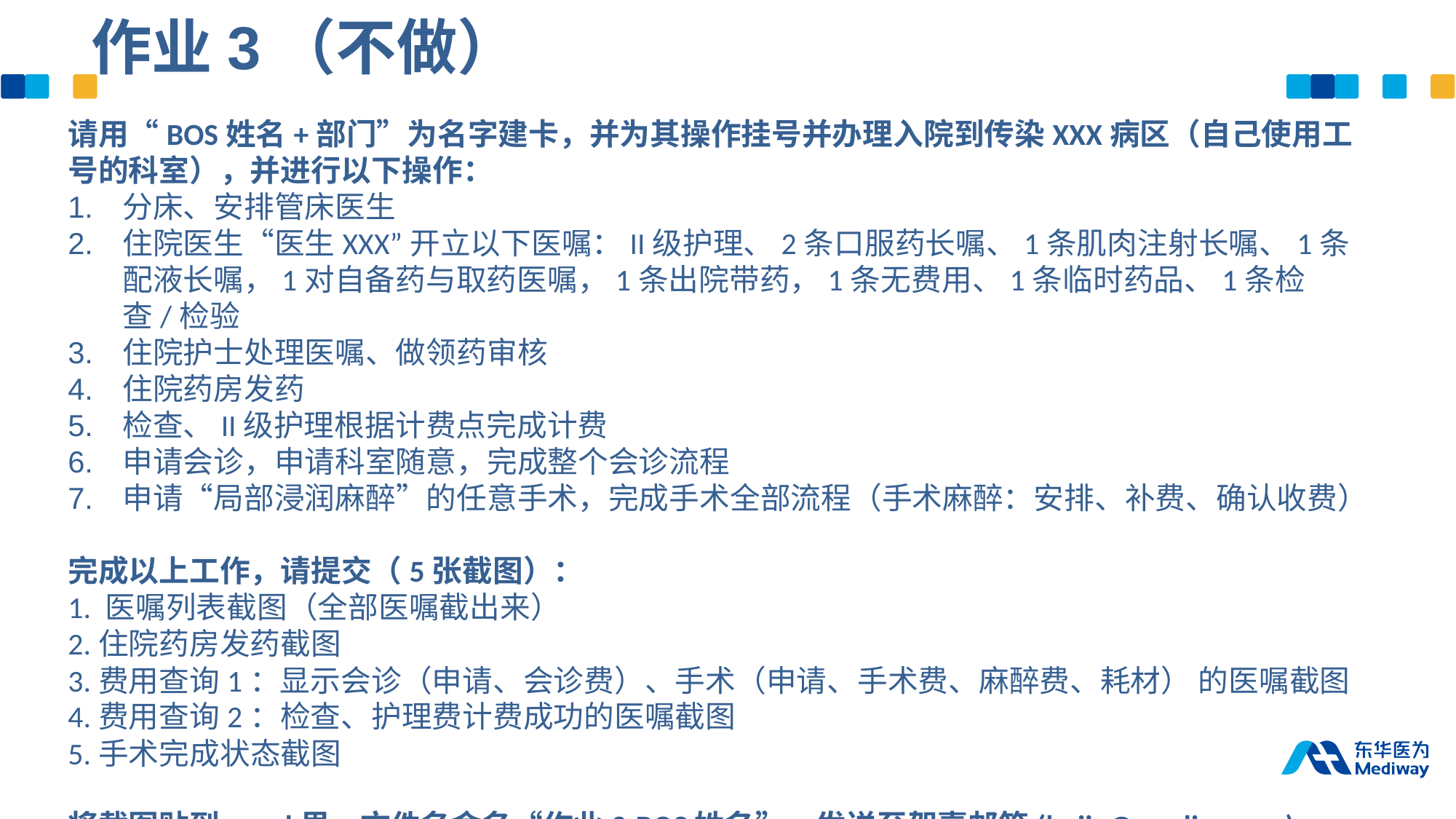

作业3（不做）
请用“BOS姓名+部门”为名字建卡，并为其操作挂号并办理入院到传染XXX病区（自己使用工号的科室），并进行以下操作：
分床、安排管床医生
住院医生“医生XXX”开立以下医嘱：II级护理、2条口服药长嘱、1条肌肉注射长嘱、1条配液长嘱，1对自备药与取药医嘱，1条出院带药，1条无费用、1条临时药品、1条检查/检验
住院护士处理医嘱、做领药审核
住院药房发药
检查、II级护理根据计费点完成计费
申请会诊，申请科室随意，完成整个会诊流程
申请“局部浸润麻醉”的任意手术，完成手术全部流程（手术麻醉：安排、补费、确认收费）

完成以上工作，请提交（5张截图）：
1. 医嘱列表截图（全部医嘱截出来）
2.住院药房发药截图
3.费用查询1：显示会诊（申请、会诊费）、手术（申请、手术费、麻醉费、耗材） 的医嘱截图
4.费用查询2：检查、护理费计费成功的医嘱截图
5.手术完成状态截图

将截图贴到word里，文件名命名“作业3-BOS姓名”，发送至贺嘉邮箱(hejia@mediway.cn)